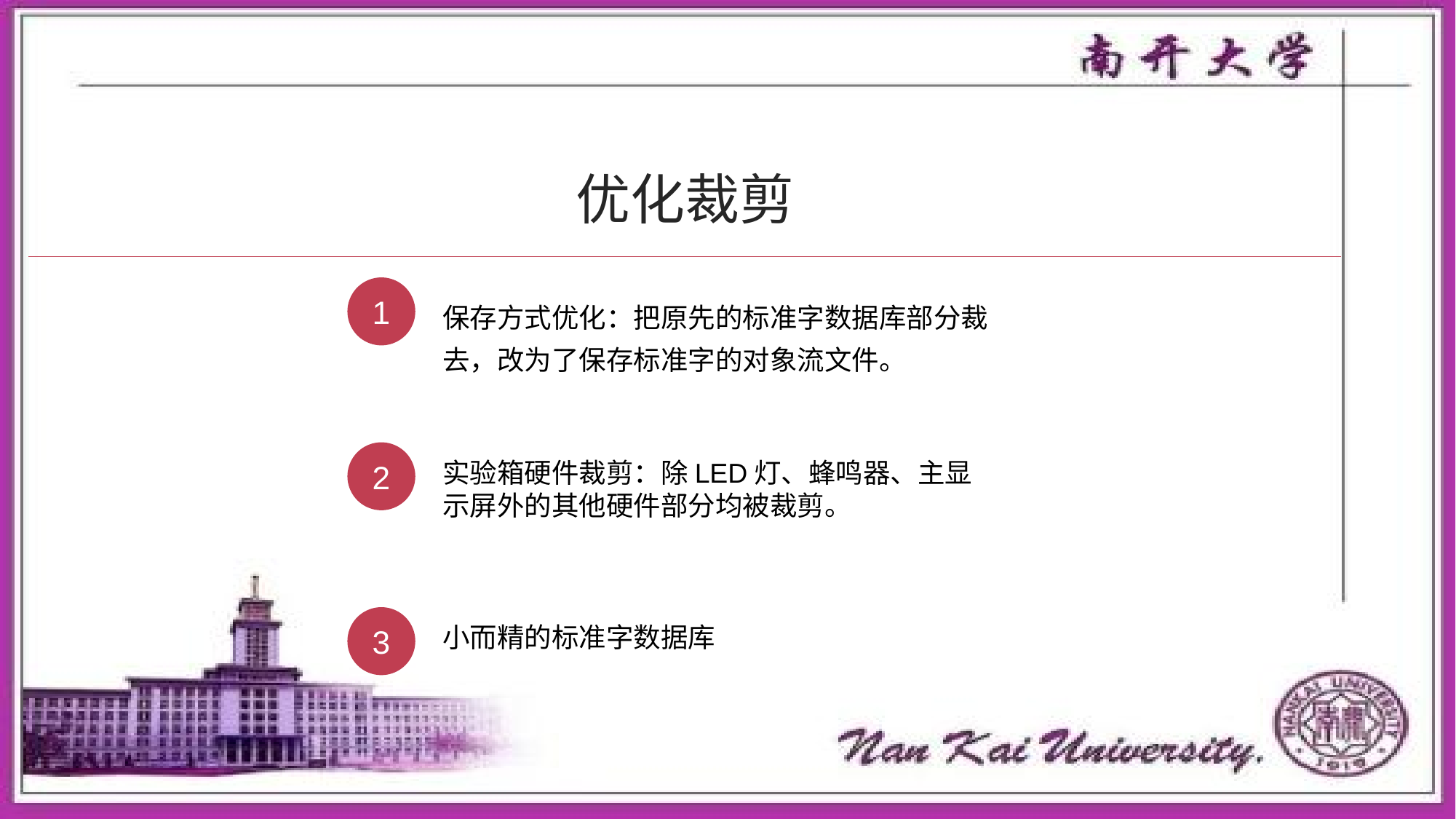

优化裁剪
1
保存方式优化：把原先的标准字数据库部分裁去，改为了保存标准字的对象流文件。
2
实验箱硬件裁剪：除LED灯、蜂鸣器、主显示屏外的其他硬件部分均被裁剪。

3
小而精的标准字数据库